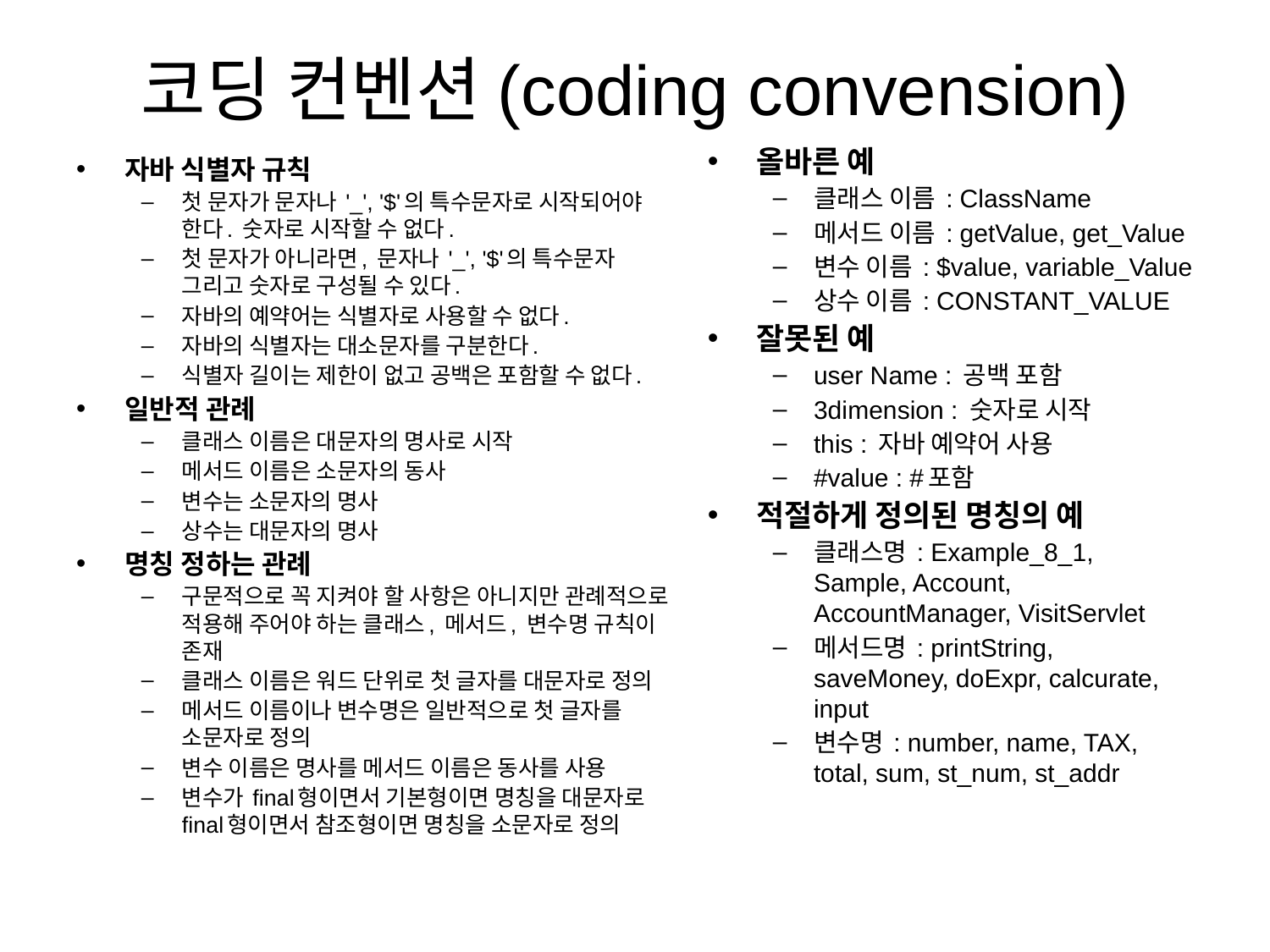

# 코딩 컨벤션(coding convension)
올바른 예
클래스 이름 : ClassName
메서드 이름 : getValue, get_Value
변수 이름 : $value, variable_Value
상수 이름 : CONSTANT_VALUE
잘못된 예
user Name : 공백 포함
3dimension : 숫자로 시작
this : 자바 예약어 사용
#value : #포함
적절하게 정의된 명칭의 예
클래스명 : Example_8_1, Sample, Account, AccountManager, VisitServlet
메서드명 : printString, saveMoney, doExpr, calcurate, input
변수명 : number, name, TAX, total, sum, st_num, st_addr

자바 식별자 규칙
첫 문자가 문자나 '_', '$'의 특수문자로 시작되어야 한다. 숫자로 시작할 수 없다.
첫 문자가 아니라면, 문자나 '_', '$'의 특수문자 그리고 숫자로 구성될 수 있다.
자바의 예약어는 식별자로 사용할 수 없다.
자바의 식별자는 대소문자를 구분한다.
식별자 길이는 제한이 없고 공백은 포함할 수 없다.
일반적 관례
클래스 이름은 대문자의 명사로 시작
메서드 이름은 소문자의 동사
변수는 소문자의 명사
상수는 대문자의 명사
명칭 정하는 관례
구문적으로 꼭 지켜야 할 사항은 아니지만 관례적으로 적용해 주어야 하는 클래스, 메서드, 변수명 규칙이 존재
클래스 이름은 워드 단위로 첫 글자를 대문자로 정의
메서드 이름이나 변수명은 일반적으로 첫 글자를 소문자로 정의
변수 이름은 명사를 메서드 이름은 동사를 사용
변수가 final형이면서 기본형이면 명칭을 대문자로 final형이면서 참조형이면 명칭을 소문자로 정의